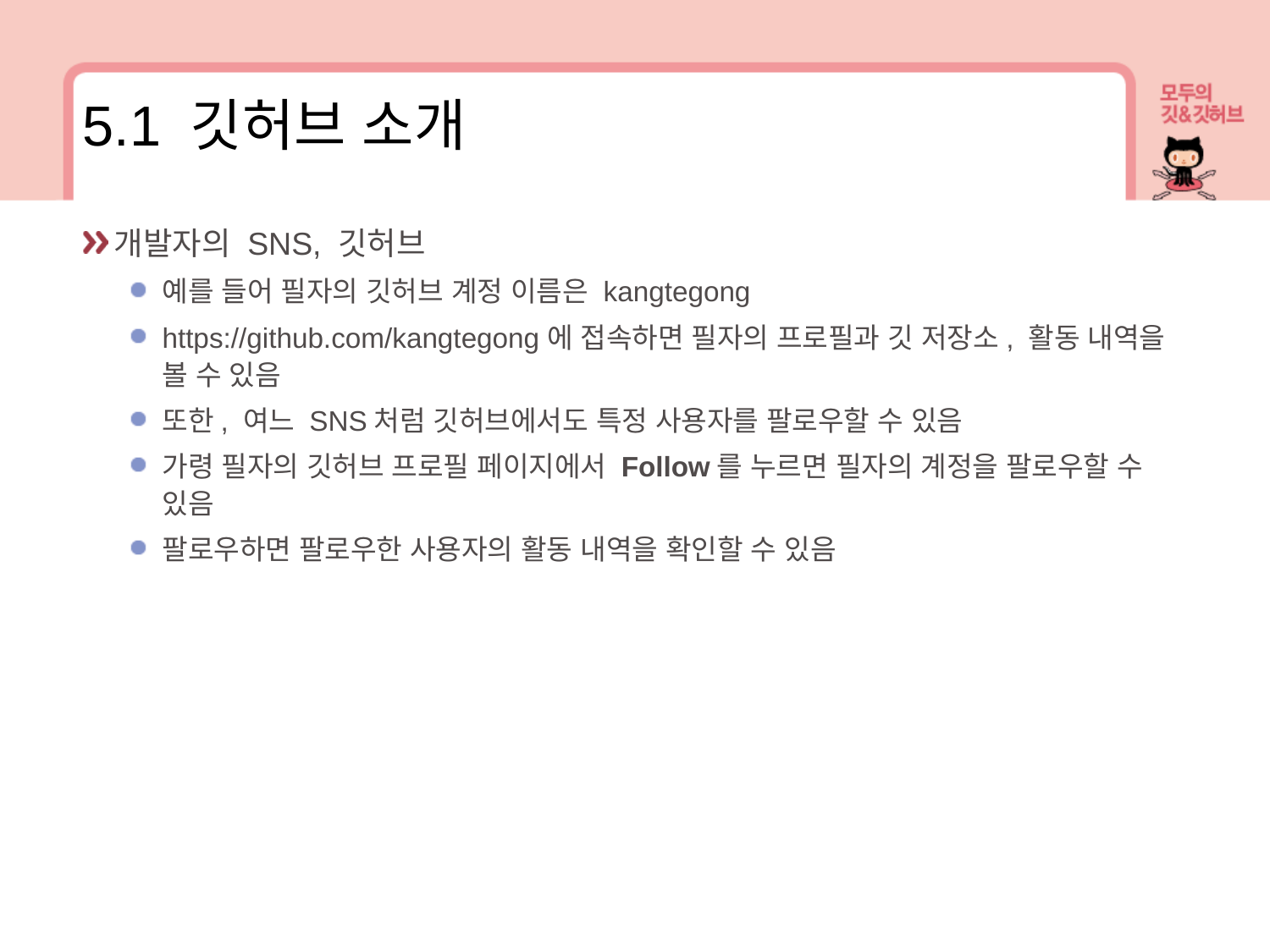

5.1 깃허브 소개
개발자의 SNS, 깃허브
예를 들어 필자의 깃허브 계정 이름은 kangtegong
https://github.com/kangtegong에 접속하면 필자의 프로필과 깃 저장소, 활동 내역을 볼 수 있음
또한, 여느 SNS처럼 깃허브에서도 특정 사용자를 팔로우할 수 있음
가령 필자의 깃허브 프로필 페이지에서 Follow를 누르면 필자의 계정을 팔로우할 수 있음
팔로우하면 팔로우한 사용자의 활동 내역을 확인할 수 있음